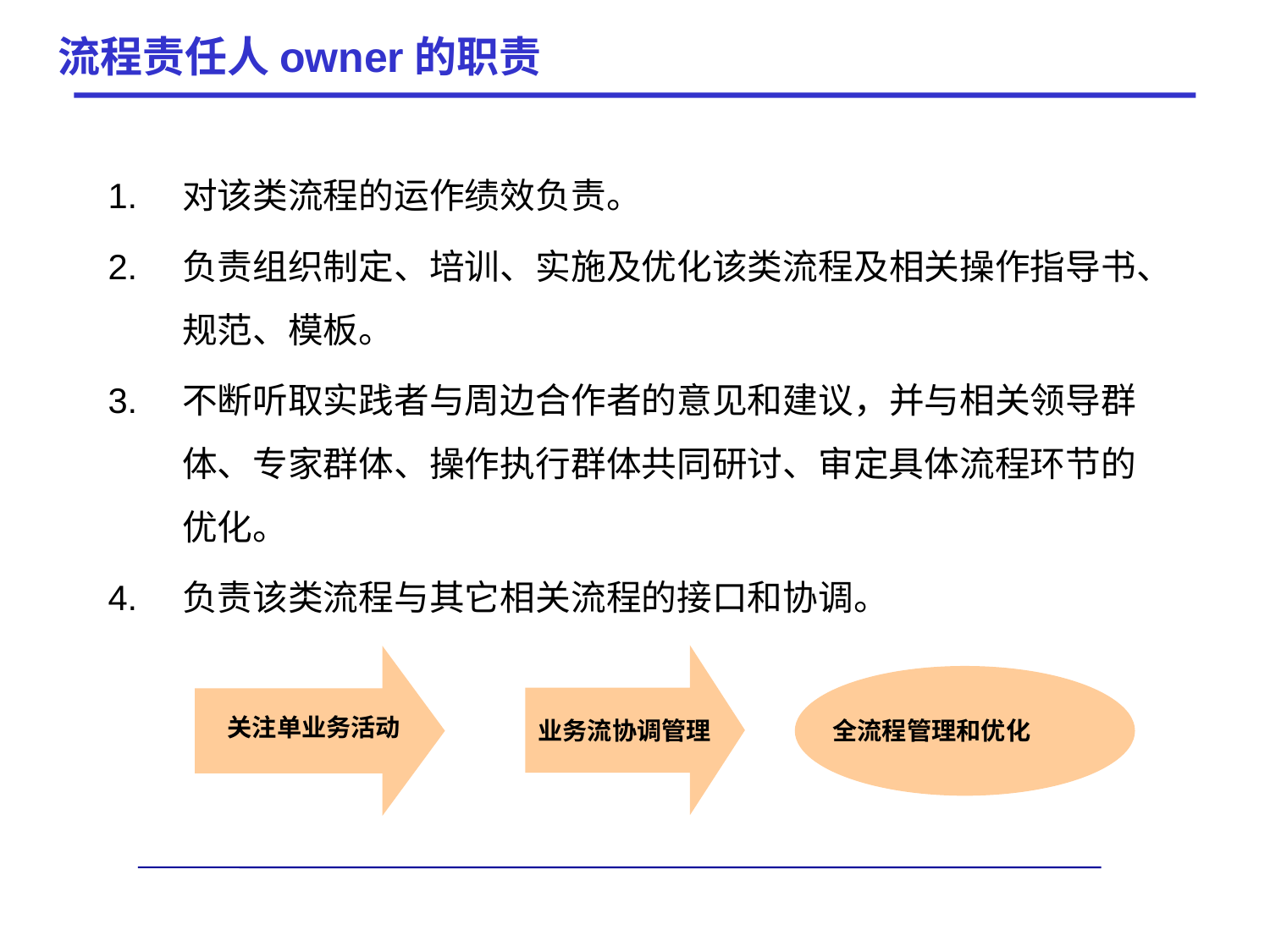

# 流程责任人owner的职责
对该类流程的运作绩效负责。
负责组织制定、培训、实施及优化该类流程及相关操作指导书、规范、模板。
不断听取实践者与周边合作者的意见和建议，并与相关领导群体、专家群体、操作执行群体共同研讨、审定具体流程环节的优化。
负责该类流程与其它相关流程的接口和协调。

关注单业务活动
业务流协调管理
全流程管理和优化